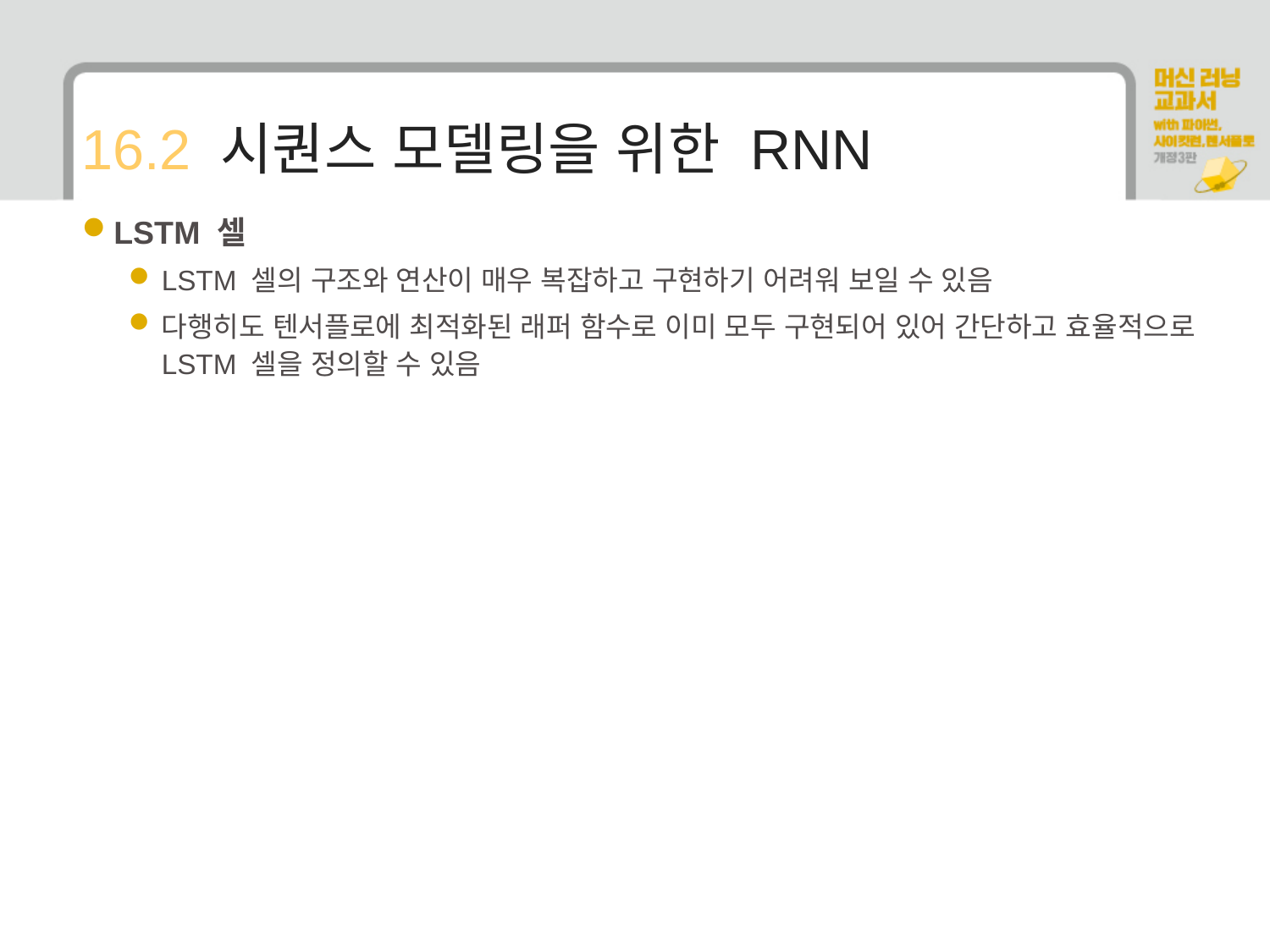

# 16.2 시퀀스 모델링을 위한 RNN
LSTM 셀
LSTM 셀의 구조와 연산이 매우 복잡하고 구현하기 어려워 보일 수 있음
다행히도 텐서플로에 최적화된 래퍼 함수로 이미 모두 구현되어 있어 간단하고 효율적으로 LSTM 셀을 정의할 수 있음